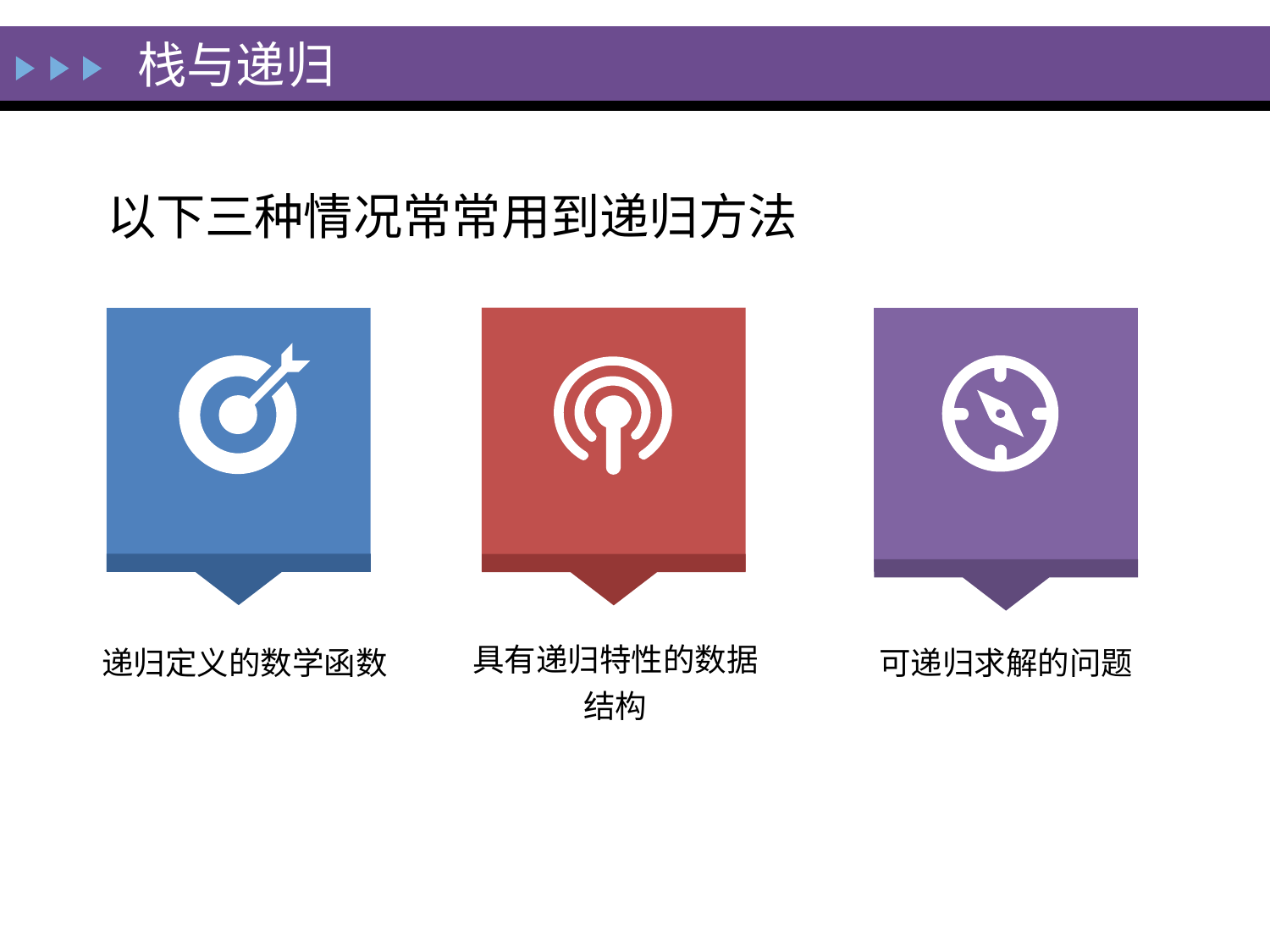

栈与递归
以下三种情况常常用到递归方法

递归定义的数学函数

具有递归特性的数据结构

可递归求解的问题